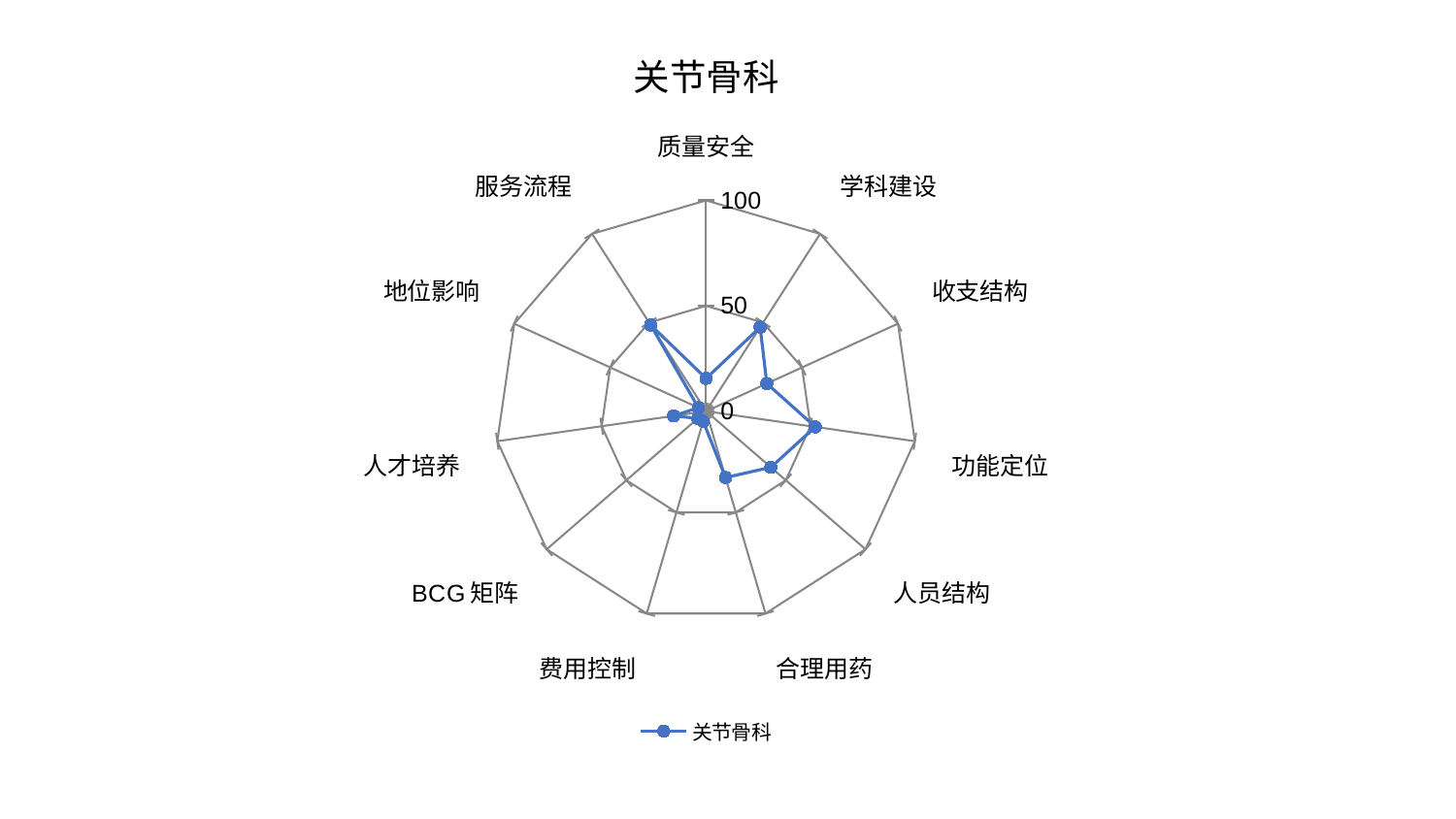

### Chart: 关节骨科

| Category | 关节骨科 |
|---|---|
| 质量安全 | 15.55437557810196 |
| 学科建设 | 47.41264089321753 |
| 收支结构 | 31.65948748830092 |
| 功能定位 | 52.27348546594011 |
| 人员结构 | 40.63492852429477 |
| 合理用药 | 32.77843110925334 |
| 费用控制 | 4.9998013334628215 |
| BCG矩阵 | 5.21690975227765 |
| 人才培养 | 15.561549479692507 |
| 地位影响 | 4.051922242738068 |
| 服务流程 | 48.62718497387622 |
144